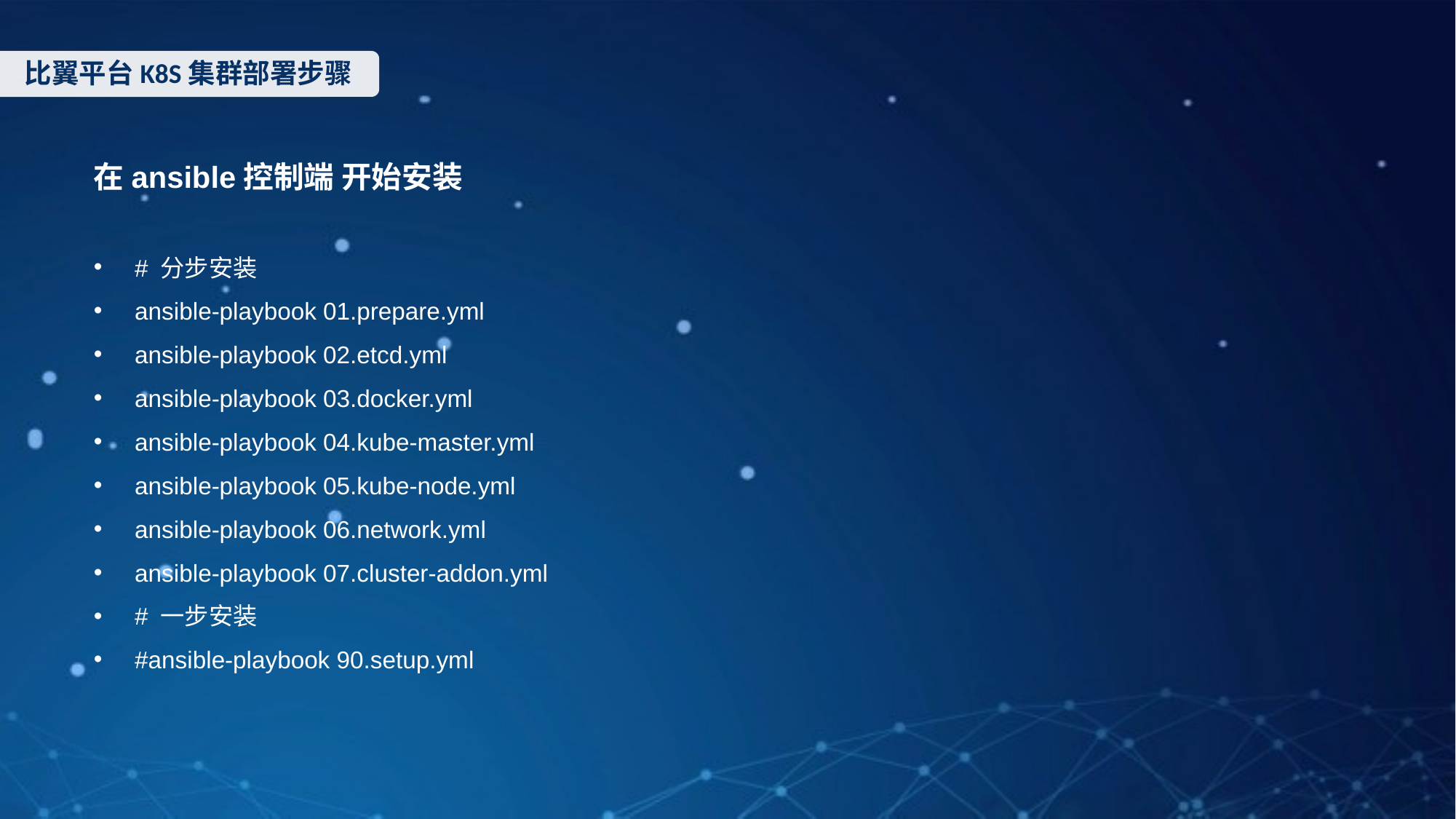

比翼平台K8S集群部署步骤

在ansible控制端 开始安装

# 分步安装
ansible-playbook 01.prepare.yml
ansible-playbook 02.etcd.yml
ansible-playbook 03.docker.yml
ansible-playbook 04.kube-master.yml
ansible-playbook 05.kube-node.yml
ansible-playbook 06.network.yml
ansible-playbook 07.cluster-addon.yml
# 一步安装
#ansible-playbook 90.setup.yml